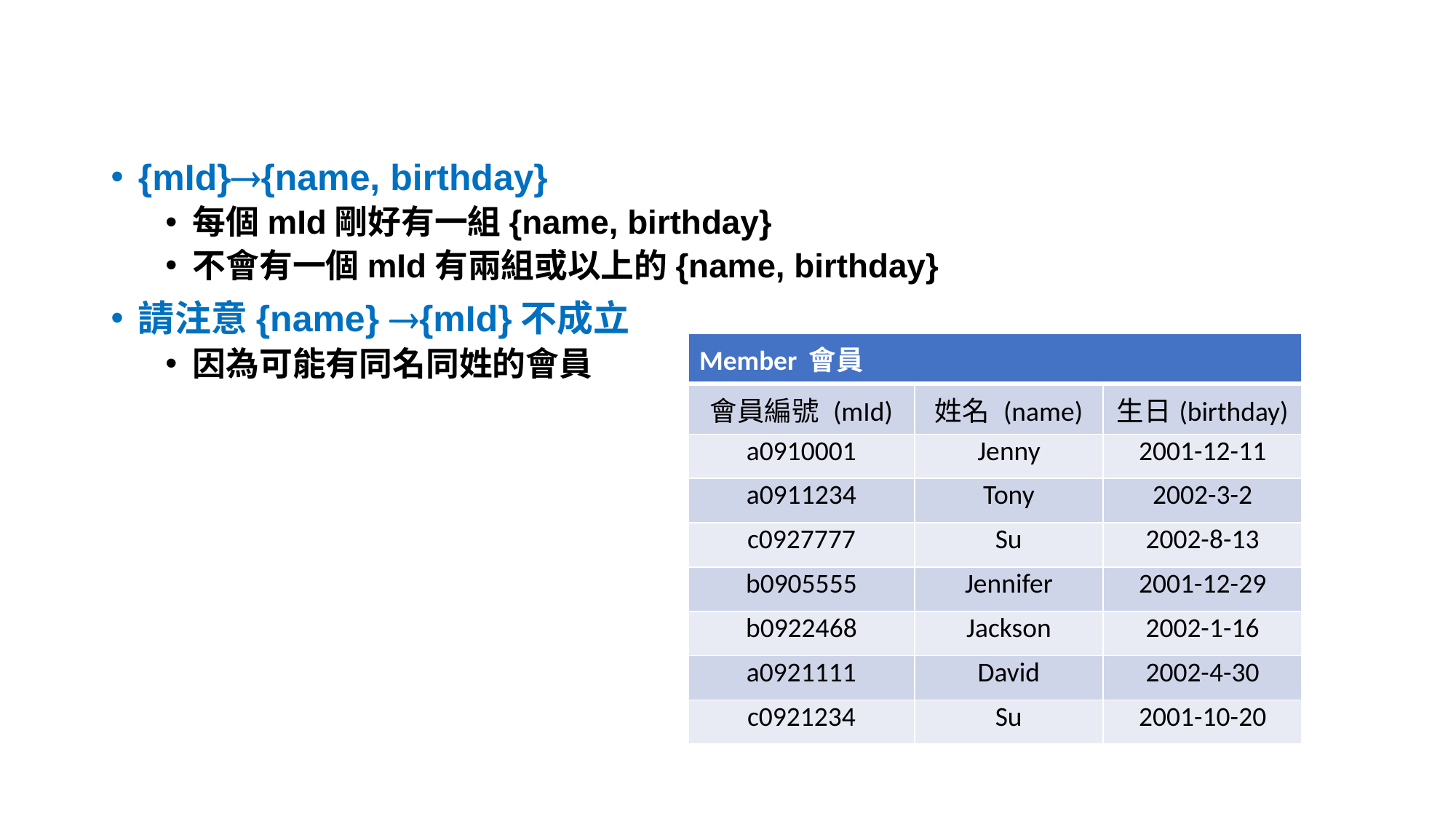

#
{mId}→{name, birthday}
每個mId剛好有一組{name, birthday}
不會有一個mId有兩組或以上的{name, birthday}
請注意{name} →{mId}不成立
因為可能有同名同姓的會員

| Member 會員 |  |  |
| --- | --- | --- |
| 會員編號 (mId) | 姓名 (name) | 生日(birthday) |
| a0910001 | Jenny | 2001-12-11 |
| a0911234 | Tony | 2002-3-2 |
| c0927777 | Su | 2002-8-13 |
| b0905555 | Jennifer | 2001-12-29 |
| b0922468 | Jackson | 2002-1-16 |
| a0921111 | David | 2002-4-30 |
| c0921234 | Su | 2001-10-20 |